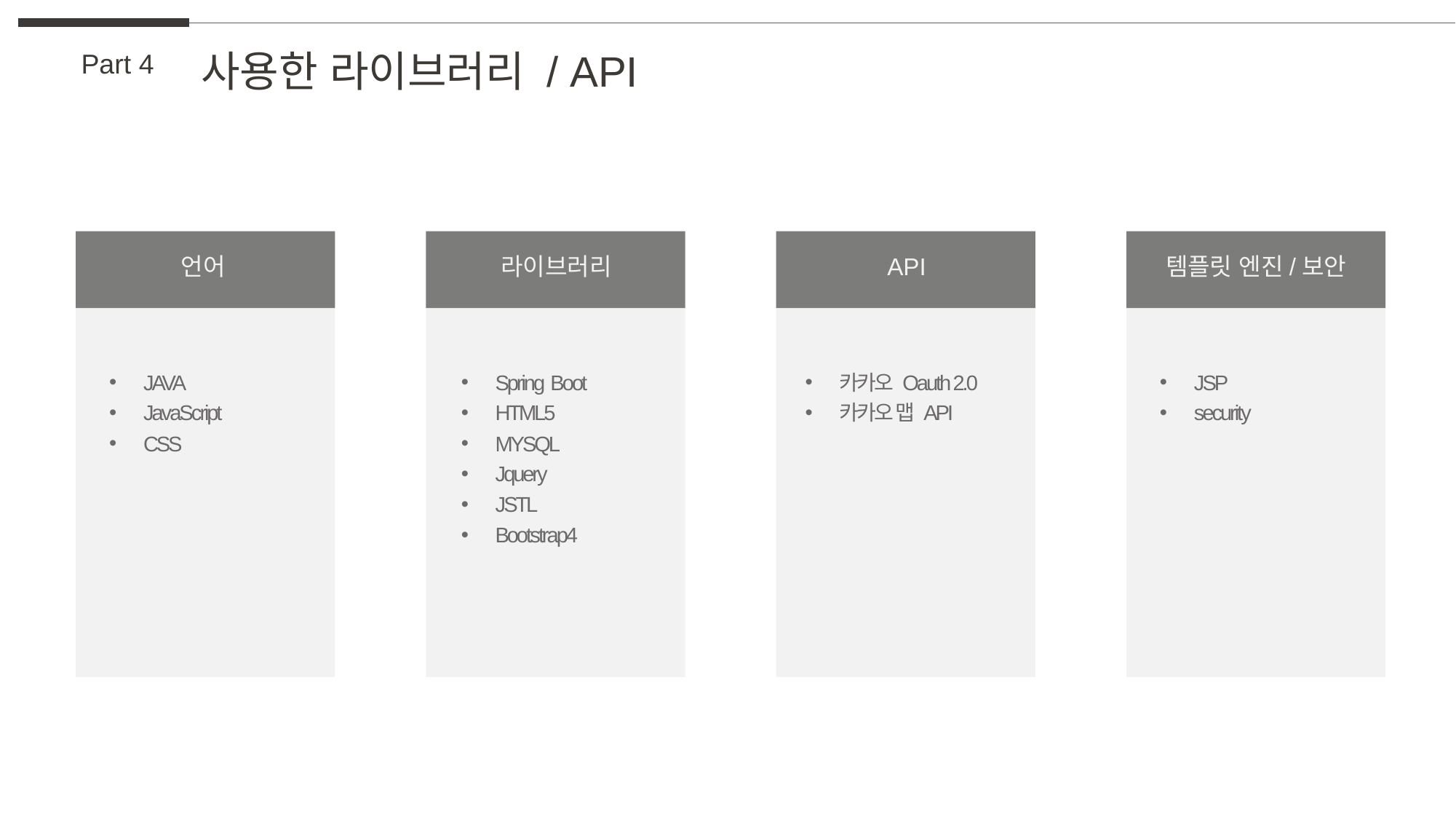

사용한 라이브러리 / API
Part 4

언어
라이브러리
API
템플릿 엔진/보안
JAVA
JavaScript
CSS
Spring  Boot
HTML5
MYSQL
Jquery
JSTL
Bootstrap4

카카오 Oauth 2.0
카카오 맵 API
JSP
security